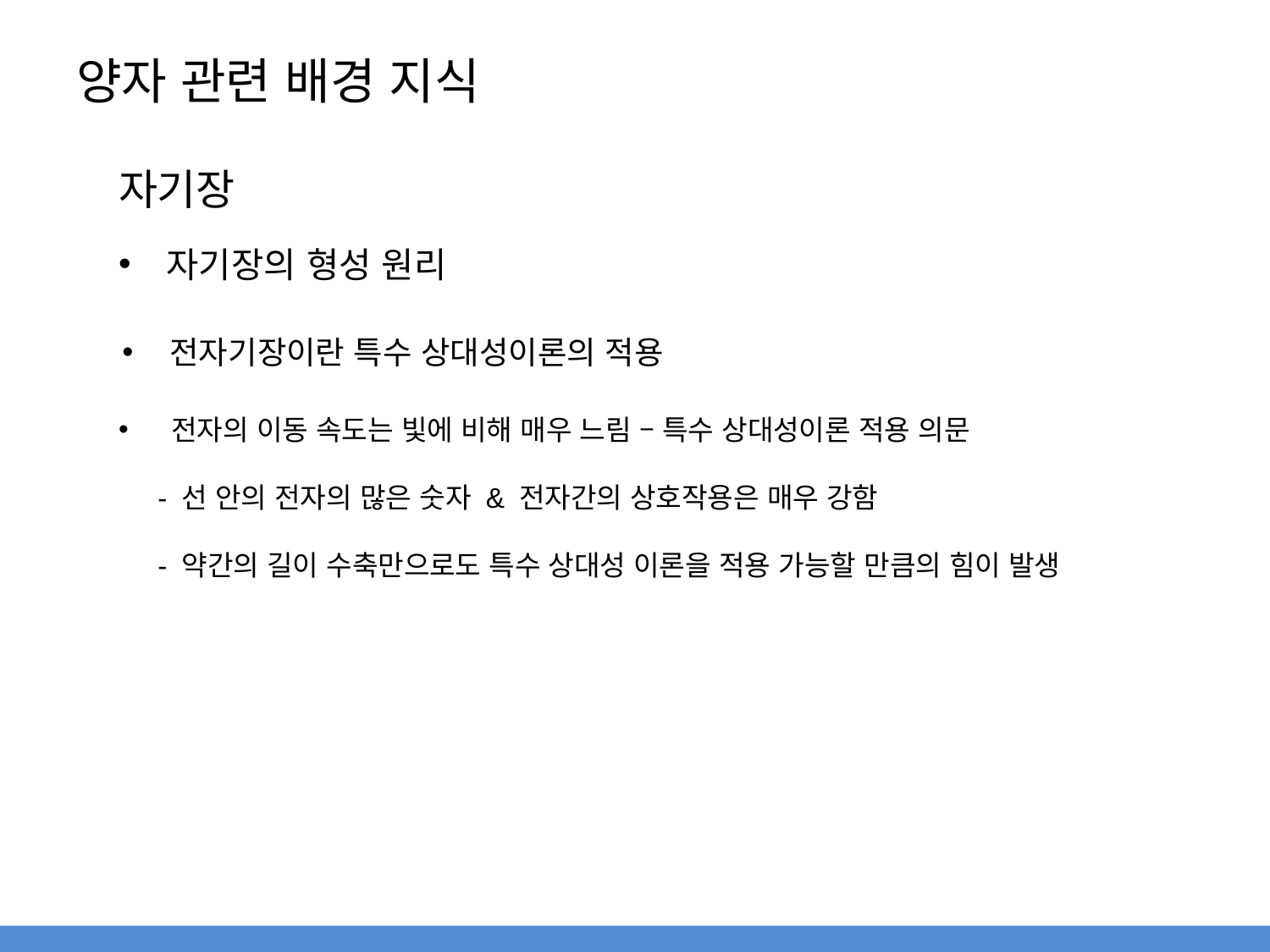

# 양자 관련 배경 지식
자기장
자기장의 형성 원리
전자기장이란 특수 상대성이론의 적용
 전자의 이동 속도는 빛에 비해 매우 느림 – 특수 상대성이론 적용 의문
     - 선 안의 전자의 많은 숫자 & 전자간의 상호작용은 매우 강함
     - 약간의 길이 수축만으로도 특수 상대성 이론을 적용 가능할 만큼의 힘이 발생